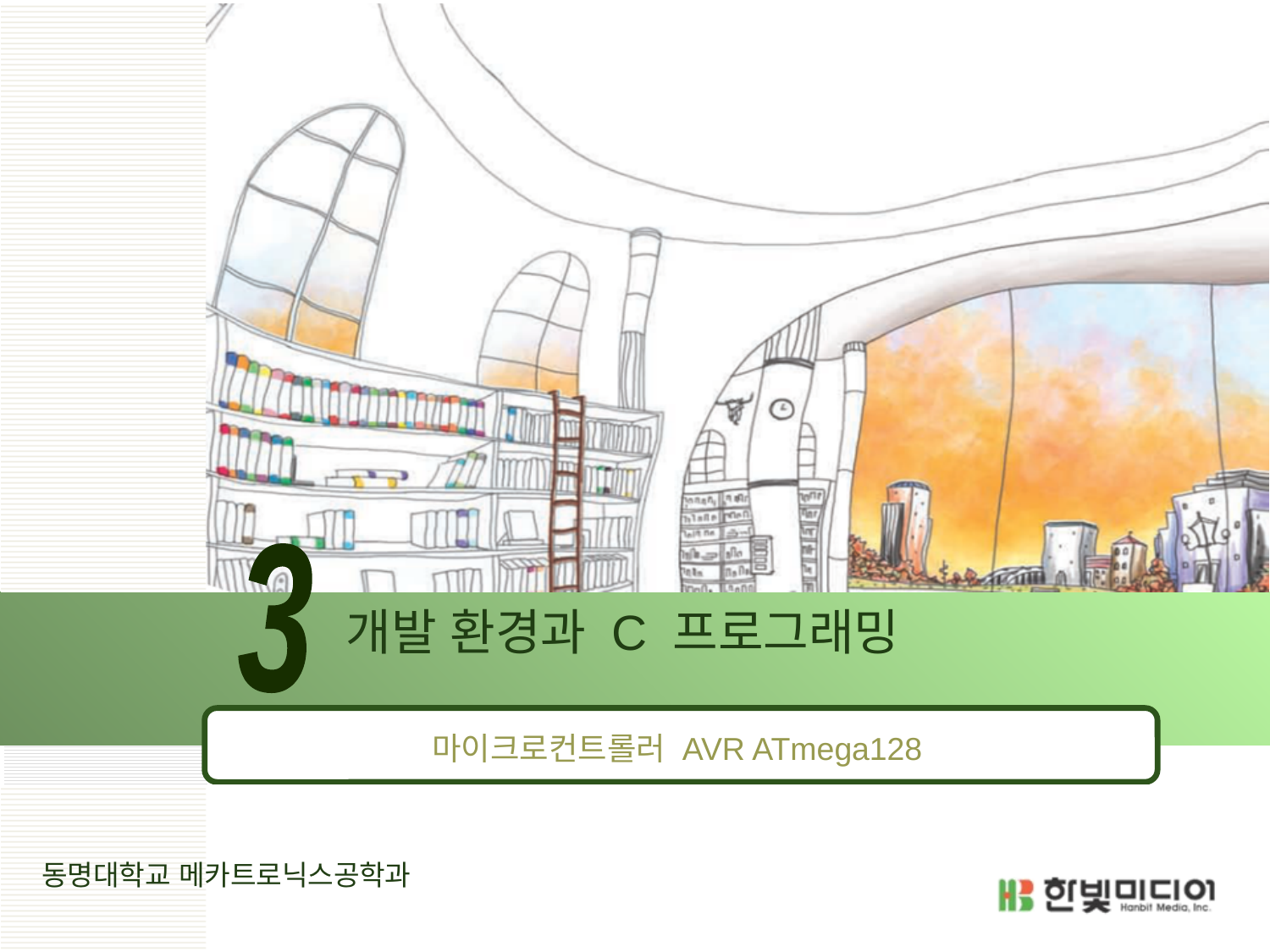

3
# 개발 환경과 C 프로그래밍
마이크로컨트롤러 AVR ATmega128
 동명대학교 메카트로닉스공학과